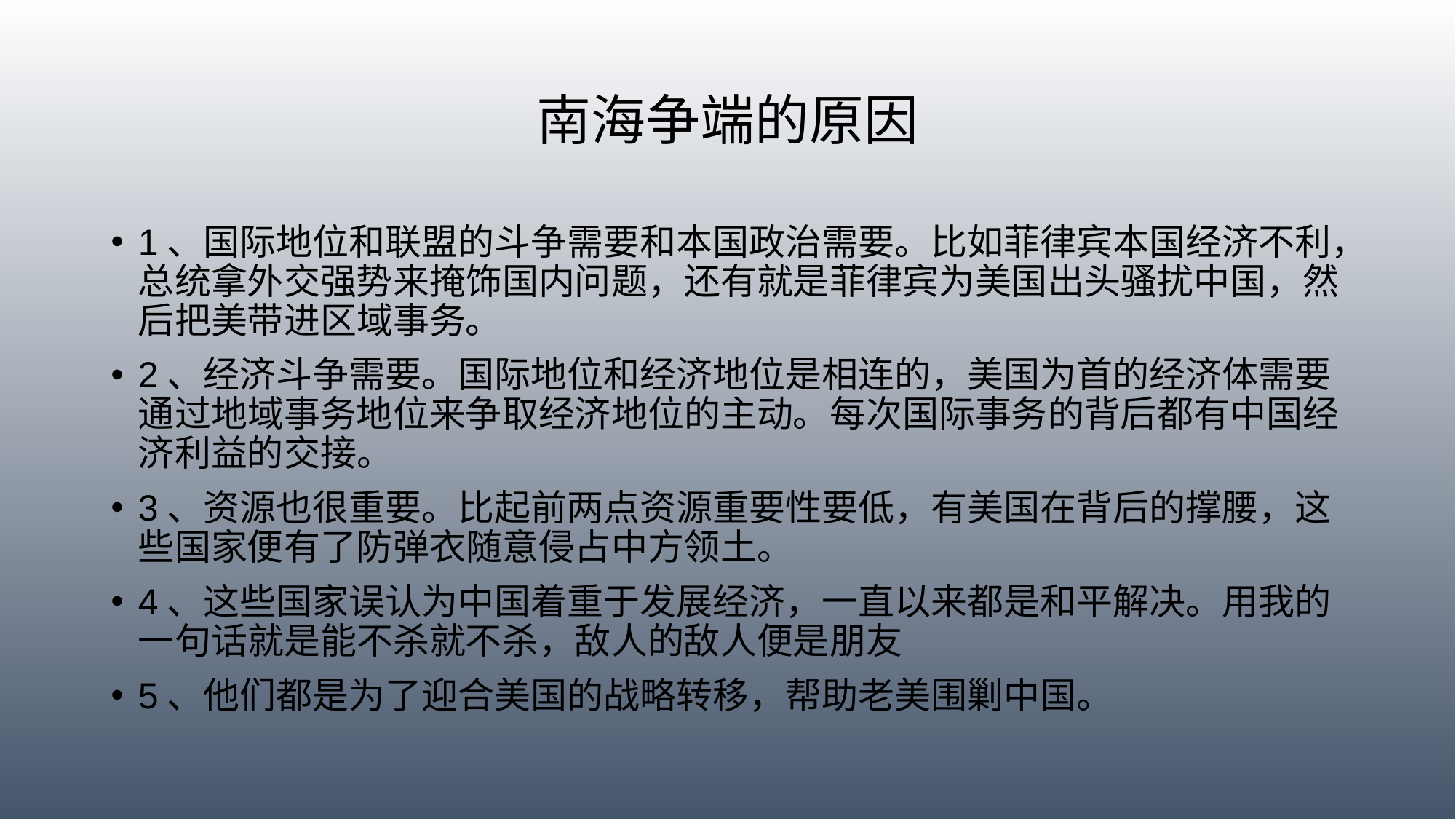

# 南海争端的原因
1、国际地位和联盟的斗争需要和本国政治需要。比如菲律宾本国经济不利，总统拿外交强势来掩饰国内问题，还有就是菲律宾为美国出头骚扰中国，然后把美带进区域事务。
2、经济斗争需要。国际地位和经济地位是相连的，美国为首的经济体需要通过地域事务地位来争取经济地位的主动。每次国际事务的背后都有中国经济利益的交接。
3、资源也很重要。比起前两点资源重要性要低，有美国在背后的撑腰，这些国家便有了防弹衣随意侵占中方领土。
4、这些国家误认为中国着重于发展经济，一直以来都是和平解决。用我的一句话就是能不杀就不杀，敌人的敌人便是朋友
5、他们都是为了迎合美国的战略转移，帮助老美围剿中国。